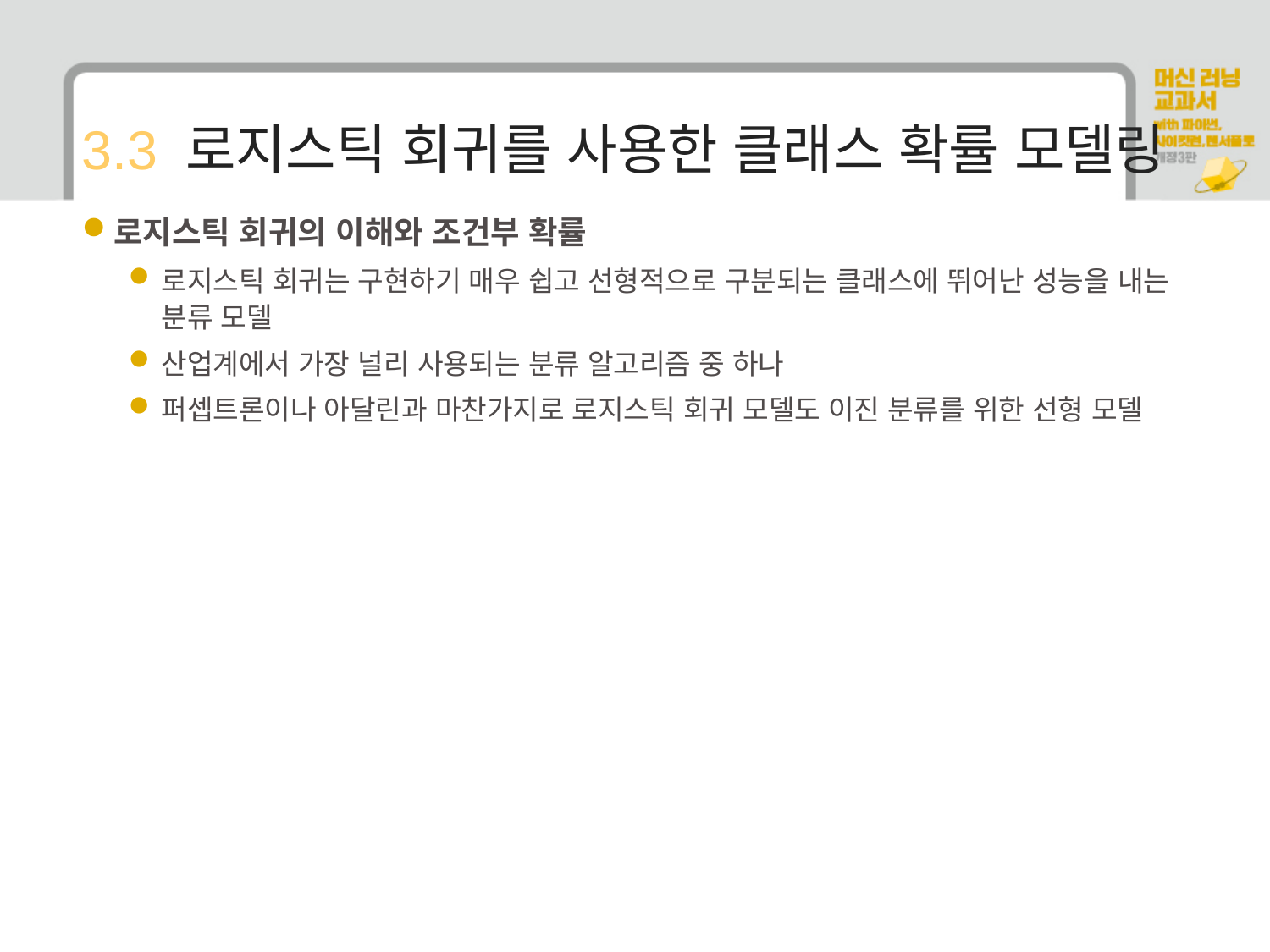

# 3.3 로지스틱 회귀를 사용한 클래스 확률 모델링
로지스틱 회귀의 이해와 조건부 확률
로지스틱 회귀는 구현하기 매우 쉽고 선형적으로 구분되는 클래스에 뛰어난 성능을 내는 분류 모델
산업계에서 가장 널리 사용되는 분류 알고리즘 중 하나
퍼셉트론이나 아달린과 마찬가지로 로지스틱 회귀 모델도 이진 분류를 위한 선형 모델